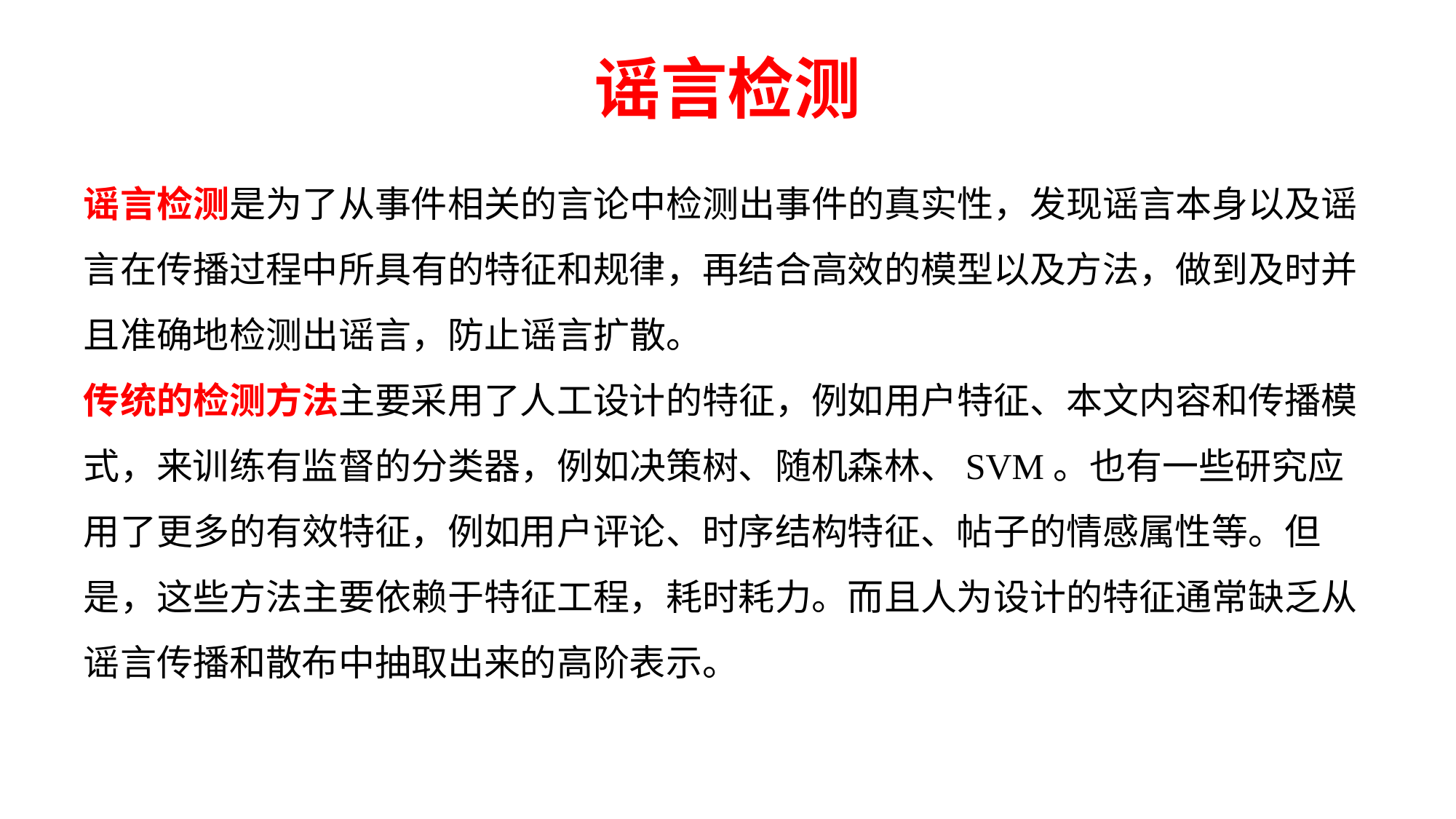

# 谣言检测
谣言检测是为了从事件相关的言论中检测出事件的真实性，发现谣言本身以及谣言在传播过程中所具有的特征和规律，再结合高效的模型以及方法，做到及时并且准确地检测出谣言，防止谣言扩散。
传统的检测方法主要采用了人工设计的特征，例如用户特征、本文内容和传播模式，来训练有监督的分类器，例如决策树、随机森林、SVM。也有一些研究应用了更多的有效特征，例如用户评论、时序结构特征、帖子的情感属性等。但是，这些方法主要依赖于特征工程，耗时耗力。而且人为设计的特征通常缺乏从谣言传播和散布中抽取出来的高阶表示。